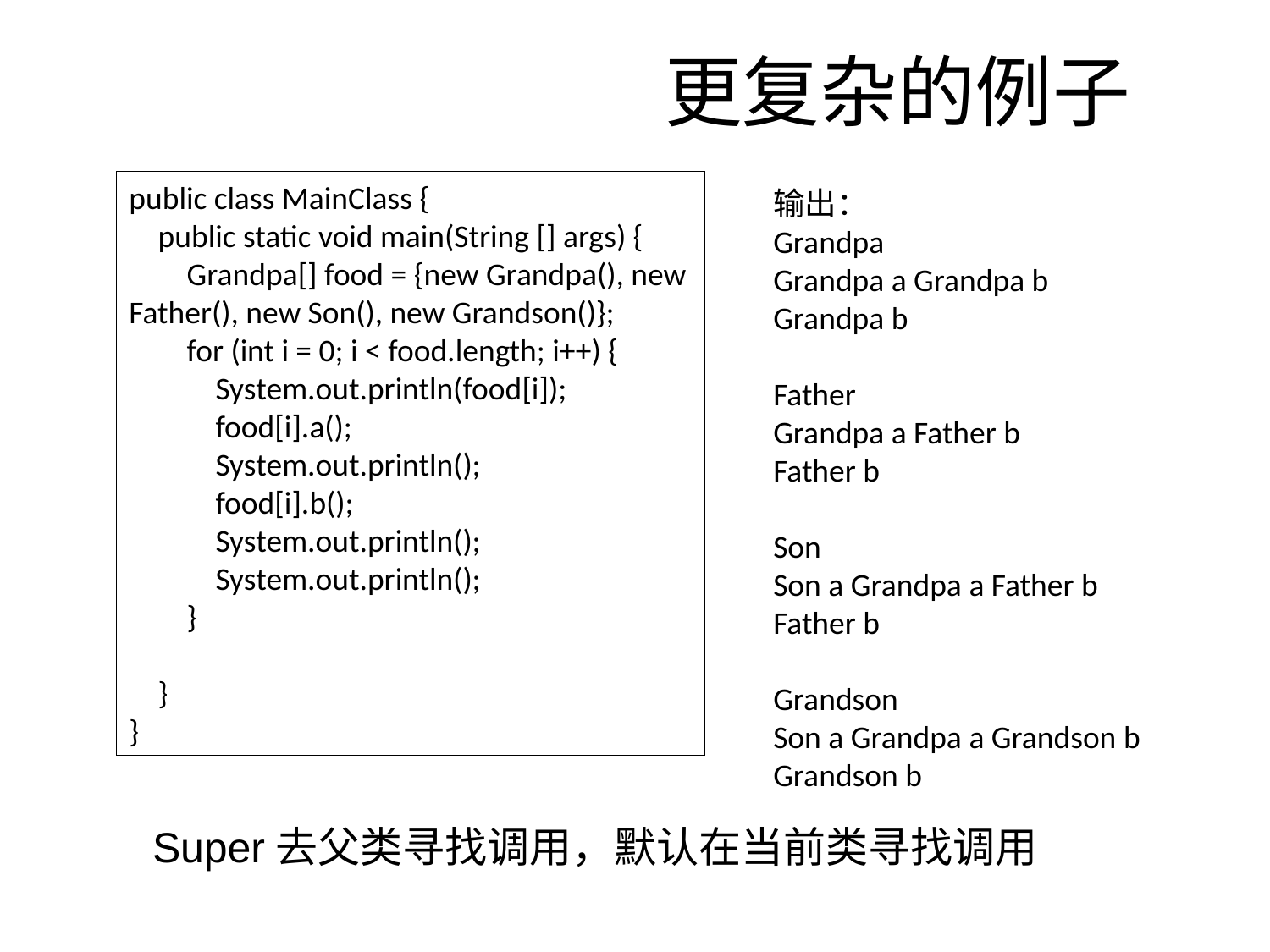

# 更复杂的例子
public class MainClass {
    public static void main(String [] args) {
        Grandpa[] food = {new Grandpa(), new Father(), new Son(), new Grandson()};
        for (int i = 0; i < food.length; i++) {
            System.out.println(food[i]);
            food[i].a();
            System.out.println();
            food[i].b();
            System.out.println();
            System.out.println();
        }

    }
}
输出：
Grandpa
Grandpa a Grandpa b
Grandpa b

Father
Grandpa a Father b
Father b

Son
Son a Grandpa a Father b
Father b

Grandson
Son a Grandpa a Grandson b
Grandson b
Super去父类寻找调用，默认在当前类寻找调用